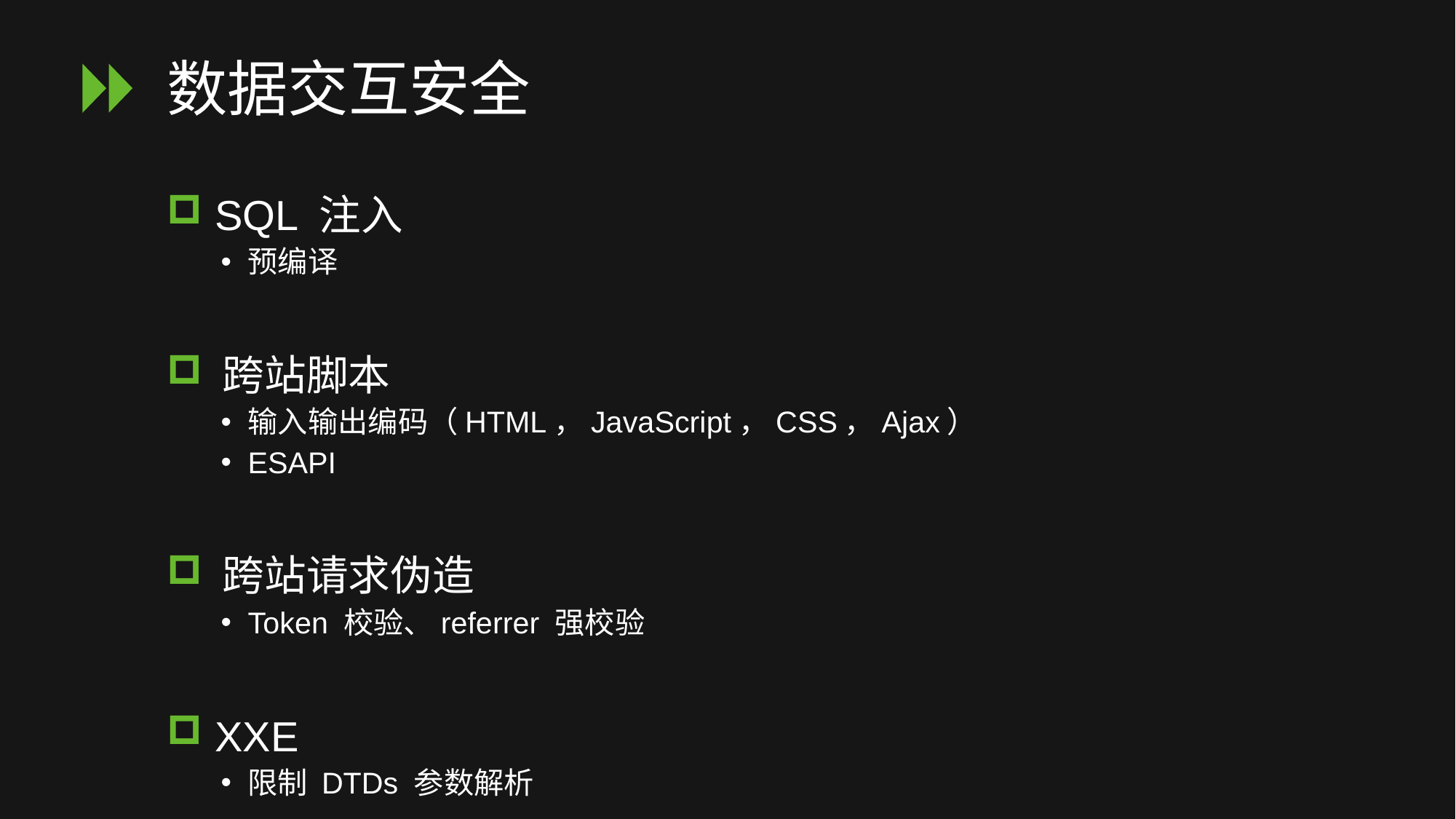

# 数据交互安全
 SQL 注入
预编译

 跨站脚本
输入输出编码（HTML，JavaScript，CSS，Ajax）
ESAPI

 跨站请求伪造
Token 校验、referrer 强校验

 XXE
限制 DTDs 参数解析